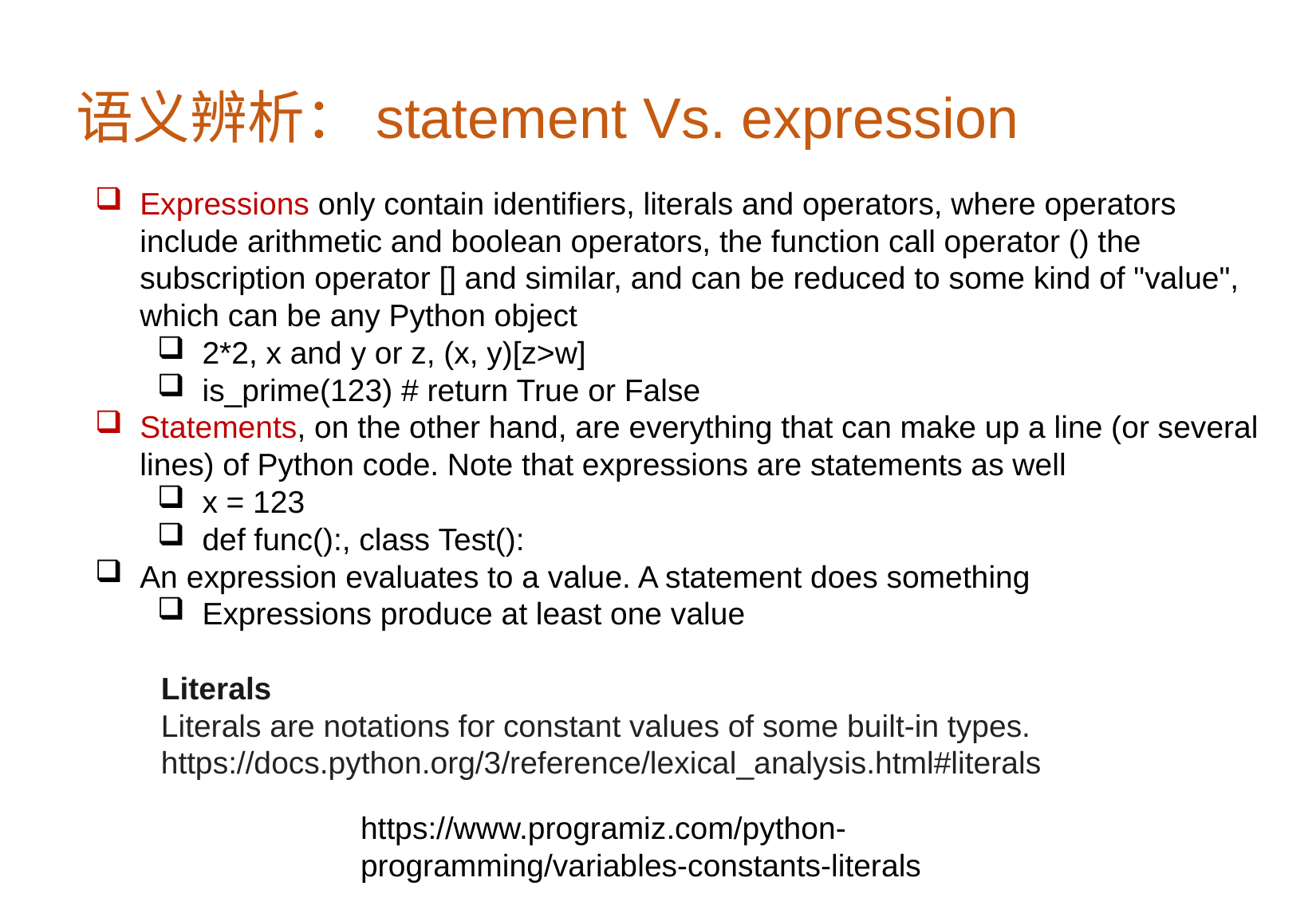

语义辨析：statement Vs. expression
Expressions only contain identifiers, literals and operators, where operators include arithmetic and boolean operators, the function call operator () the subscription operator [] and similar, and can be reduced to some kind of "value", which can be any Python object
2*2, x and y or z, (x, y)[z>w]
is_prime(123) # return True or False
Statements, on the other hand, are everything that can make up a line (or several lines) of Python code. Note that expressions are statements as well
x = 123
def func():, class Test():
An expression evaluates to a value. A statement does something
Expressions produce at least one value
Literals
Literals are notations for constant values of some built-in types.
https://docs.python.org/3/reference/lexical_analysis.html#literals
https://www.programiz.com/python-programming/variables-constants-literals